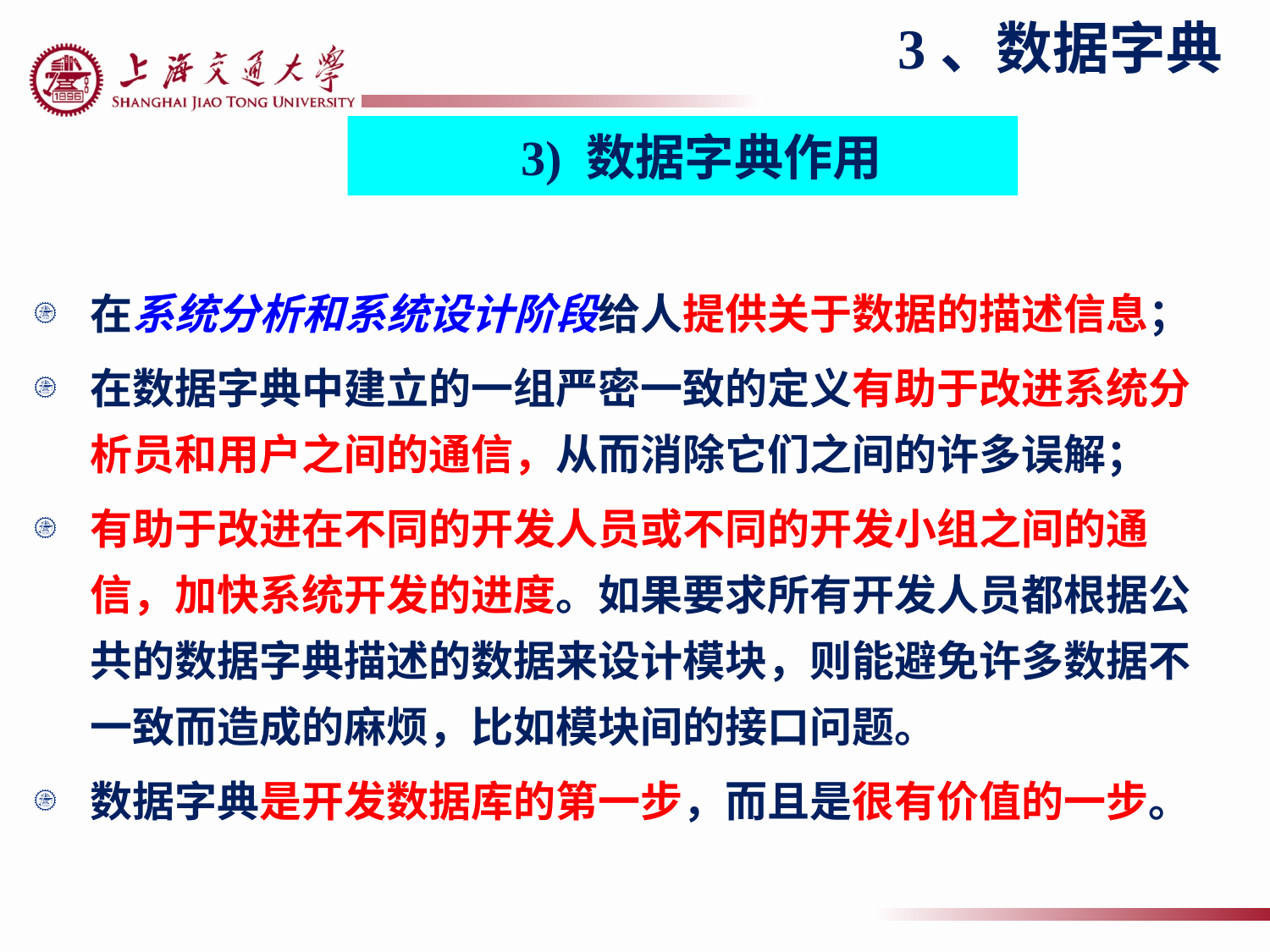

3、数据字典
3) 数据字典作用
在系统分析和系统设计阶段给人提供关于数据的描述信息；
在数据字典中建立的一组严密一致的定义有助于改进系统分析员和用户之间的通信，从而消除它们之间的许多误解；
有助于改进在不同的开发人员或不同的开发小组之间的通信，加快系统开发的进度。如果要求所有开发人员都根据公共的数据字典描述的数据来设计模块，则能避免许多数据不一致而造成的麻烦，比如模块间的接口问题。
数据字典是开发数据库的第一步，而且是很有价值的一步。